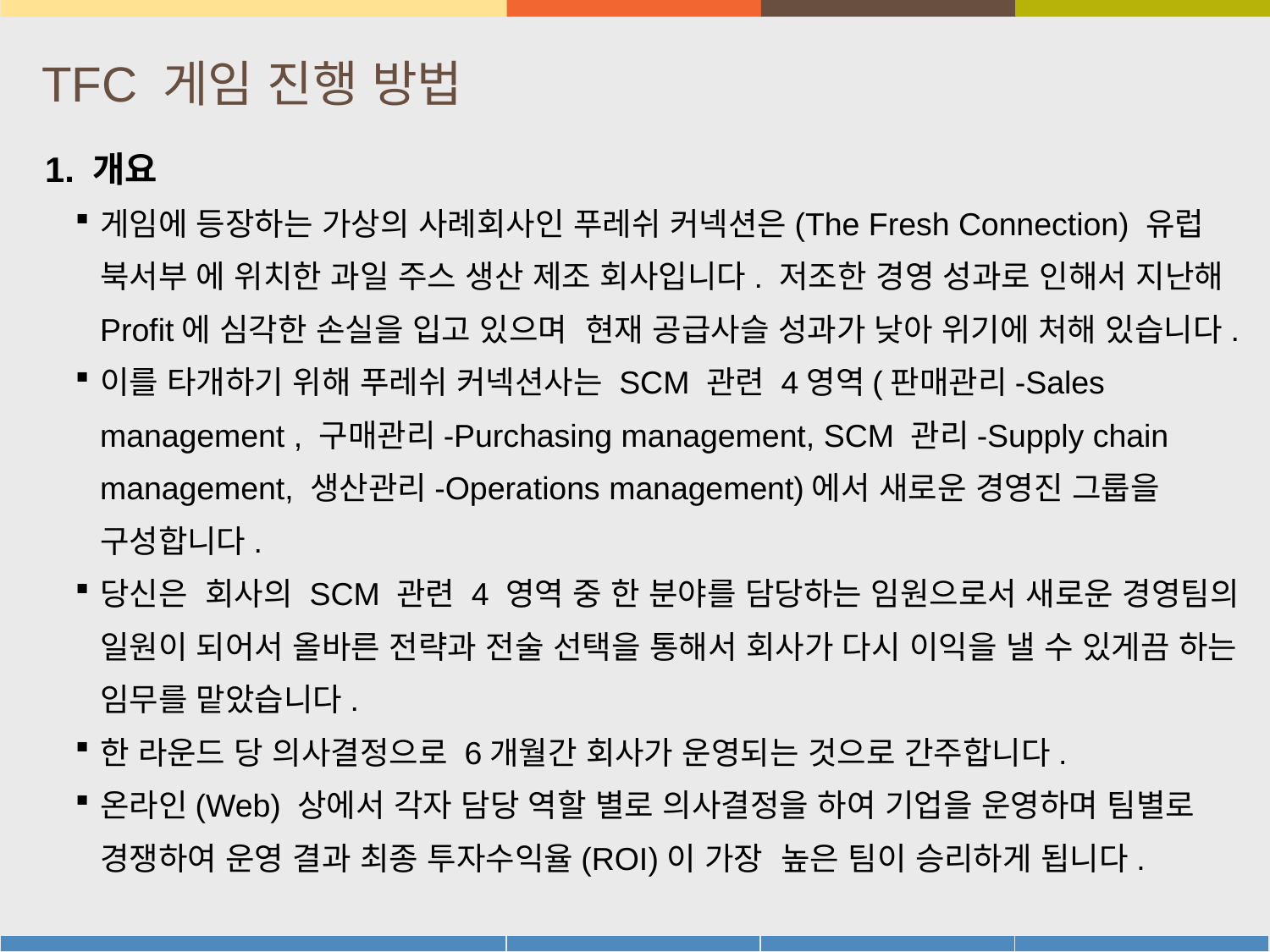

# TFC 게임 진행 방법
1. 개요
게임에 등장하는 가상의 사례회사인 푸레쉬 커넥션은(The Fresh Connection) 유럽 북서부 에 위치한 과일 주스 생산 제조 회사입니다. 저조한 경영 성과로 인해서 지난해 Profit에 심각한 손실을 입고 있으며  현재 공급사슬 성과가 낮아 위기에 처해 있습니다.
이를 타개하기 위해 푸레쉬 커넥션사는 SCM 관련 4영역(판매관리-Sales management , 구매관리-Purchasing management, SCM 관리-Supply chain management, 생산관리-Operations management)에서 새로운 경영진 그룹을 구성합니다.
당신은  회사의 SCM 관련 4 영역 중 한 분야를 담당하는 임원으로서 새로운 경영팀의 일원이 되어서 올바른 전략과 전술 선택을 통해서 회사가 다시 이익을 낼 수 있게끔 하는 임무를 맡았습니다.
한 라운드 당 의사결정으로 6개월간 회사가 운영되는 것으로 간주합니다.
온라인(Web) 상에서 각자 담당 역할 별로 의사결정을 하여 기업을 운영하며 팀별로 경쟁하여 운영 결과 최종 투자수익율(ROI)이 가장  높은 팀이 승리하게 됩니다.